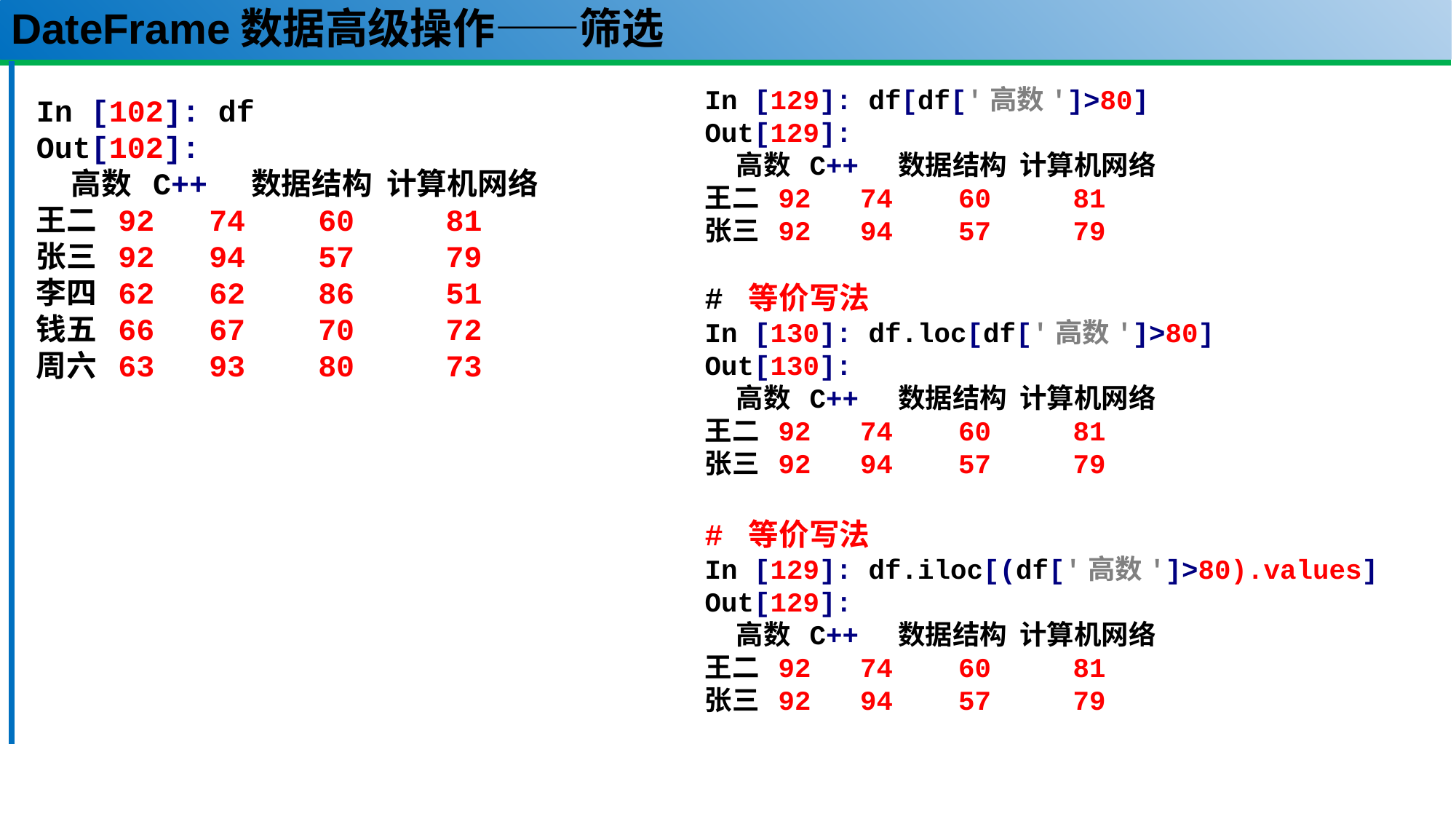

# DateFrame数据高级操作——筛选
In [129]: df[df['高数']>80]
Out[129]:
    高数  C++  数据结构  计算机网络
王二  92   74    60     81
张三  92   94    57     79

# 等价写法
In [130]: df.loc[df['高数']>80]
Out[130]:
    高数  C++  数据结构  计算机网络
王二  92   74    60     81
张三  92   94    57     79

# 等价写法
In [129]: df.iloc[(df['高数']>80).values]
Out[129]:
    高数  C++  数据结构  计算机网络
王二  92   74    60     81
张三  92   94    57     79

In [102]: df
Out[102]:
    高数  C++  数据结构  计算机网络
王二  92   74    60     81
张三  92   94    57     79
李四  62   62    86     51
钱五  66   67    70     72
周六  63   93    80     73